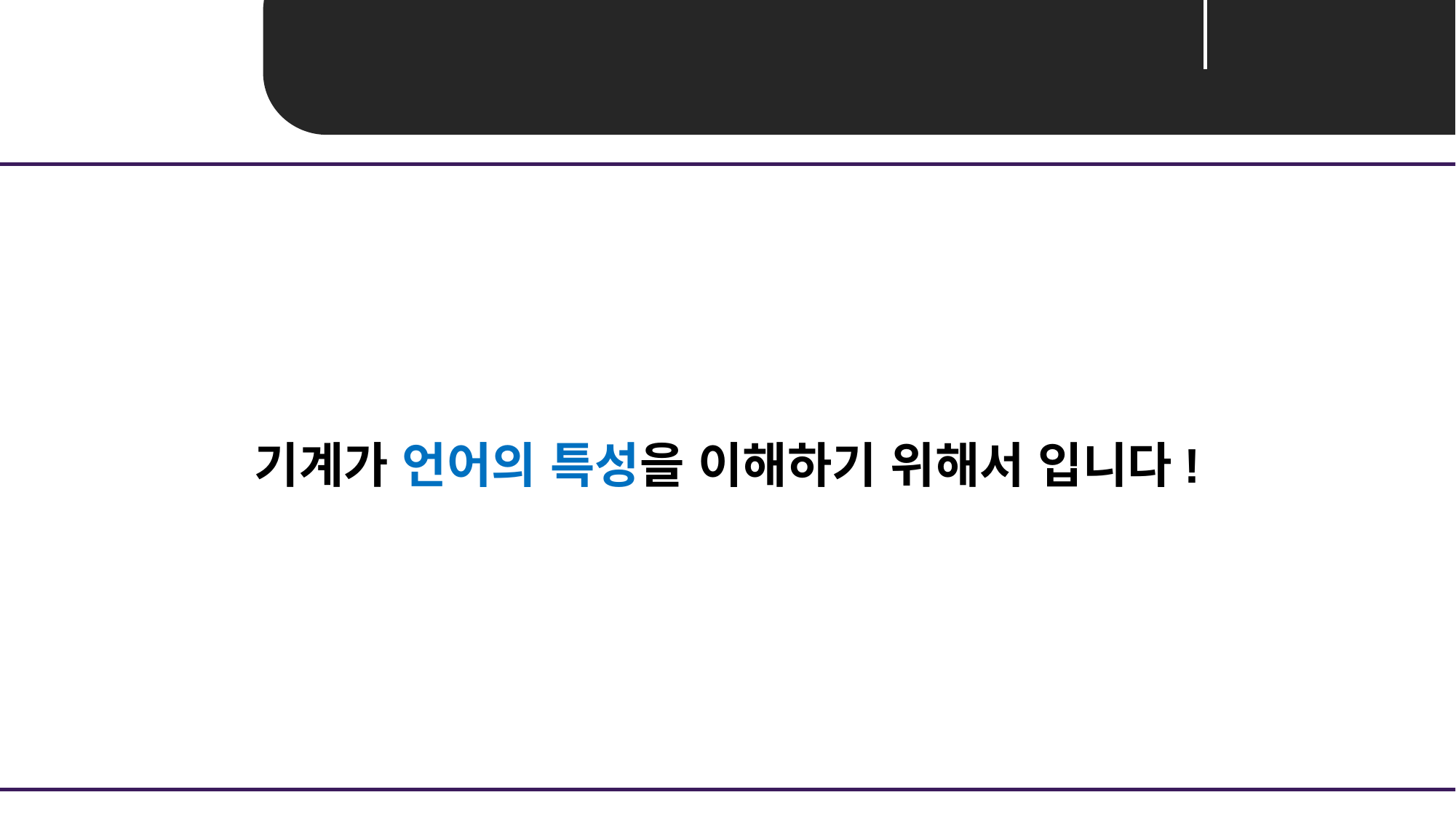

Unit  04 ㅣ  Embedding
기계가 언어의 특성을 이해하기 위해서 입니다!